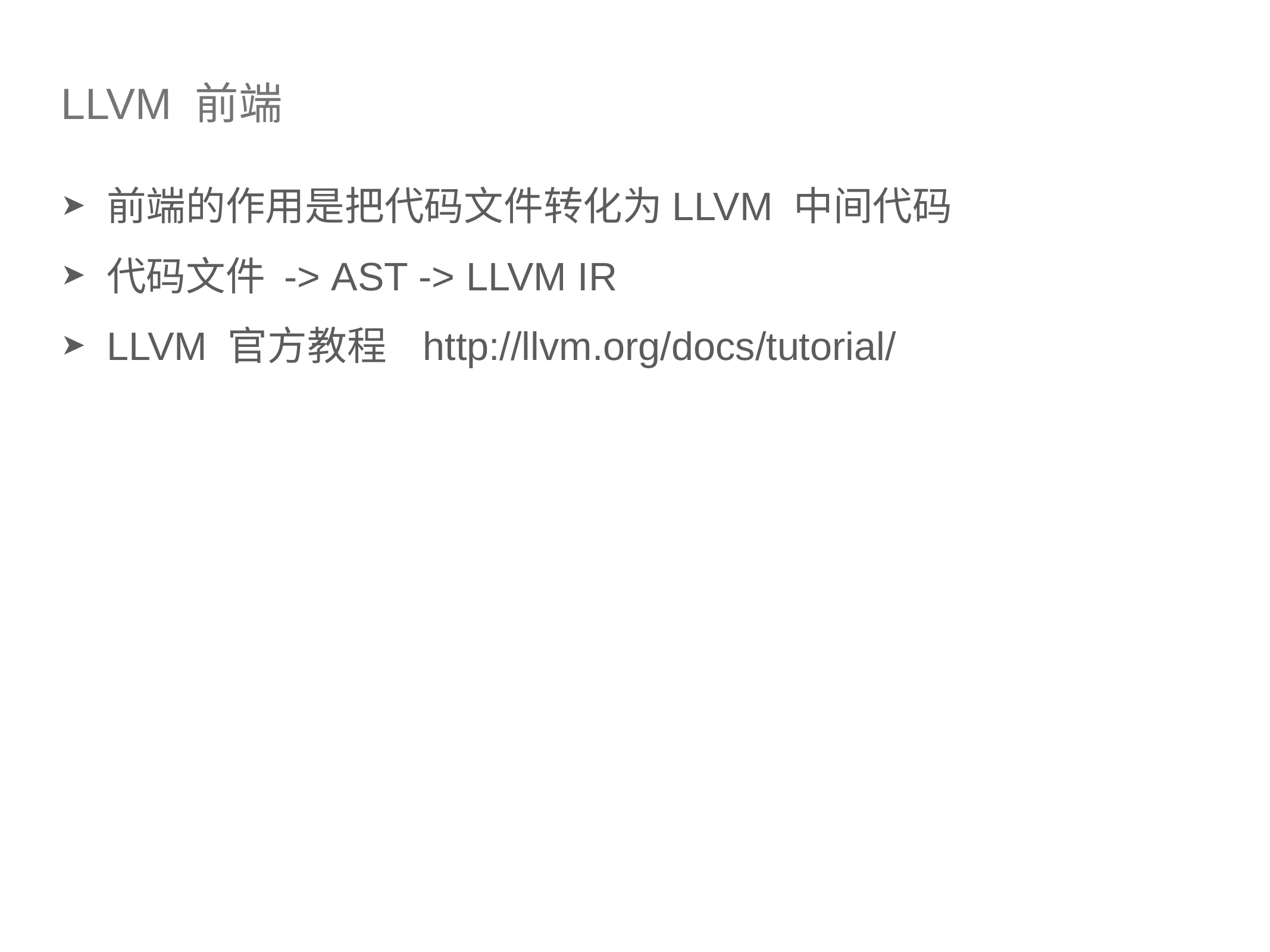

# LLVM 前端

前端的作用是把代码文件转化为LLVM 中间代码
代码文件 -> AST -> LLVM IR
LLVM 官方教程   http://llvm.org/docs/tutorial/